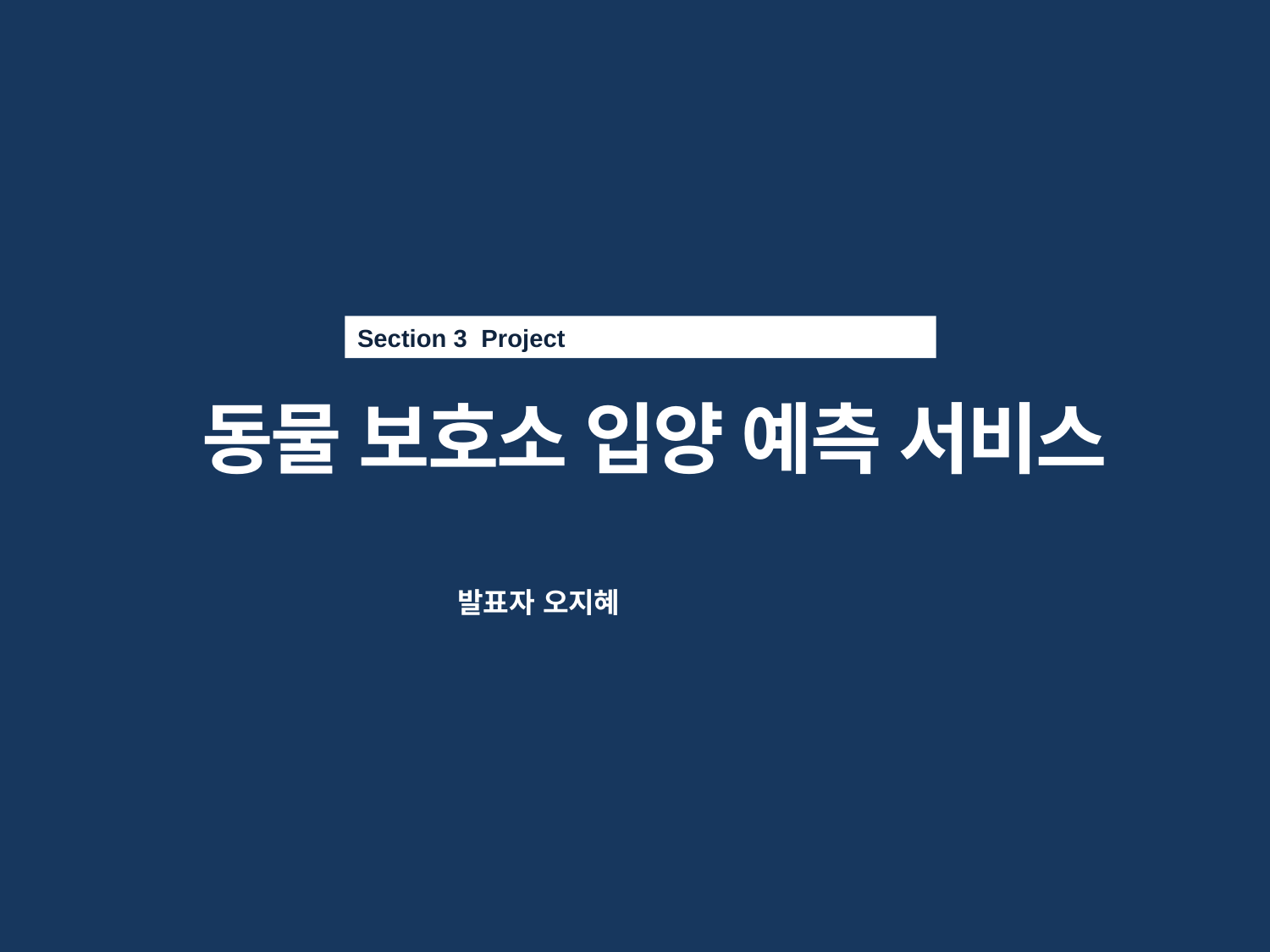

Section 3  Project
동물 보호소 입양 예측 서비스
발표자 오지혜